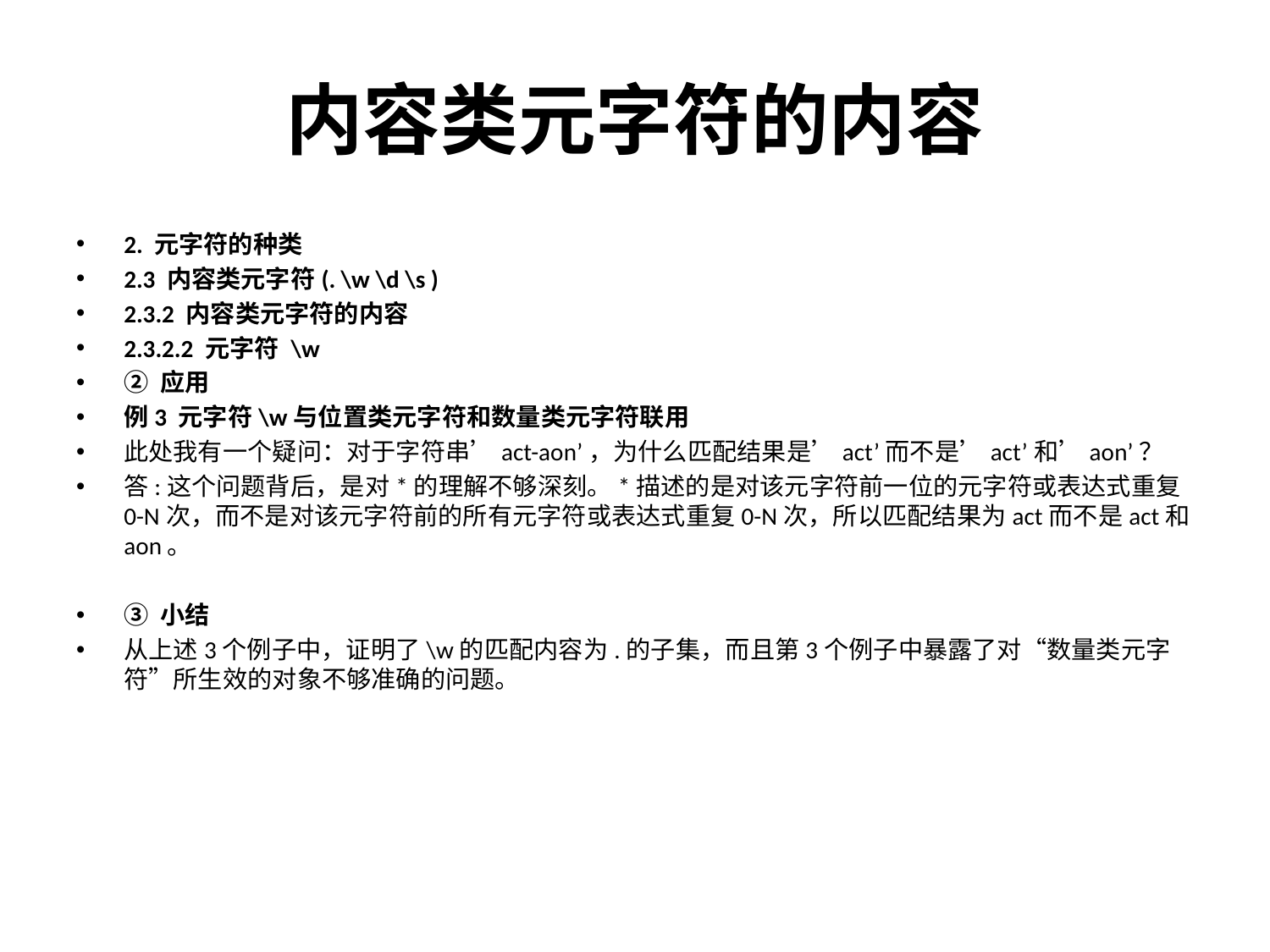

# 内容类元字符的内容
2. 元字符的种类
2.3 内容类元字符(. \w \d \s )
2.3.2 内容类元字符的内容
2.3.2.2 元字符 \w
② 应用
例3 元字符\w与位置类元字符和数量类元字符联用
此处我有一个疑问：对于字符串’act-aon’，为什么匹配结果是’act’而不是’act’和’aon’？
答:这个问题背后，是对*的理解不够深刻。*描述的是对该元字符前一位的元字符或表达式重复0-N次，而不是对该元字符前的所有元字符或表达式重复0-N次，所以匹配结果为act而不是act和aon。

③ 小结
从上述3个例子中，证明了\w的匹配内容为.的子集，而且第3个例子中暴露了对“数量类元字符”所生效的对象不够准确的问题。